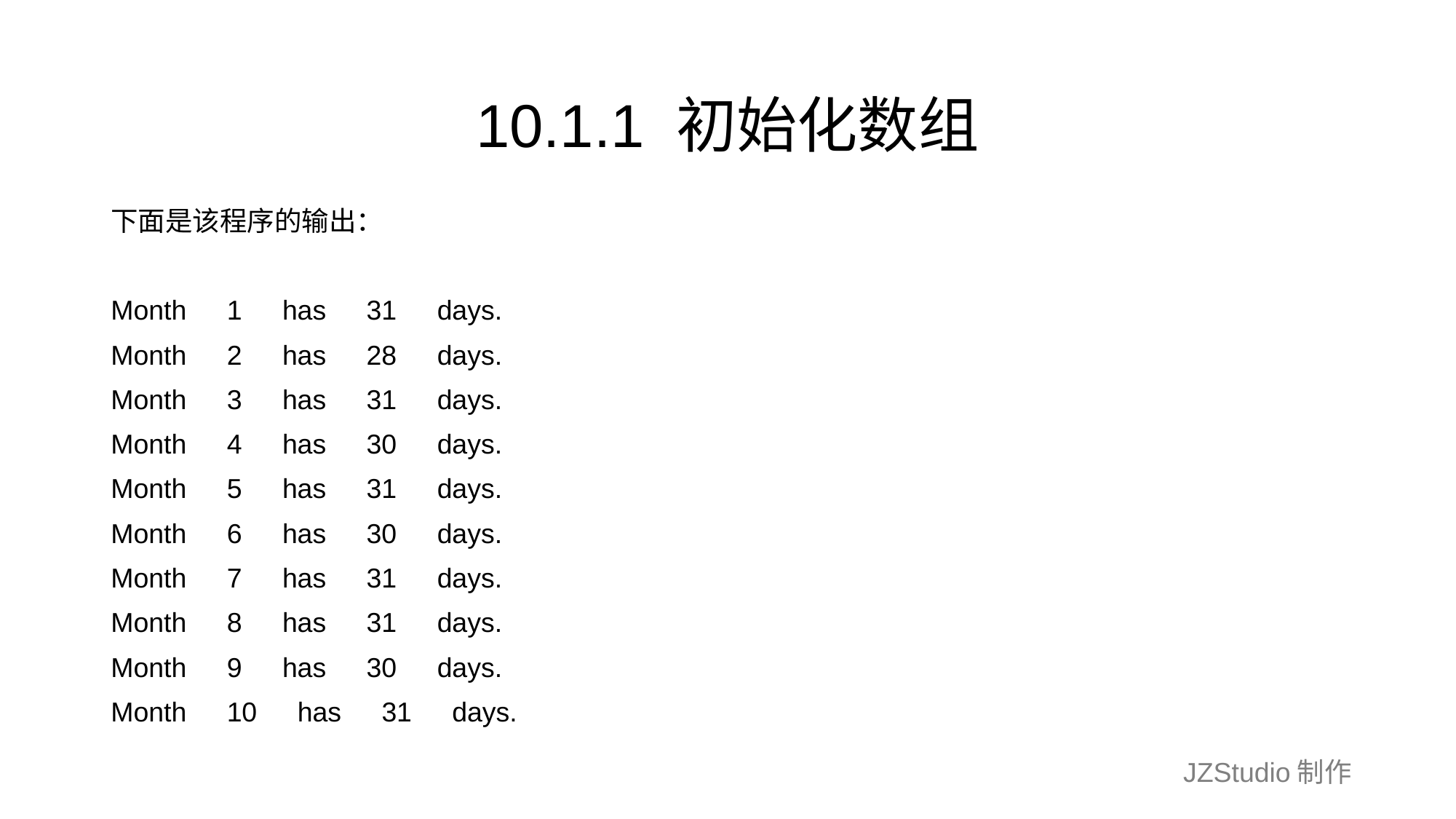

# 10.1.1 初始化数组
下面是该程序的输出：

Month　1　has　31　days.
Month　2　has　28　days.
Month　3　has　31　days.
Month　4　has　30　days.
Month　5　has　31　days.
Month　6　has　30　days.
Month　7　has　31　days.
Month　8　has　31　days.
Month　9　has　30　days.
Month　10　has　31　days.